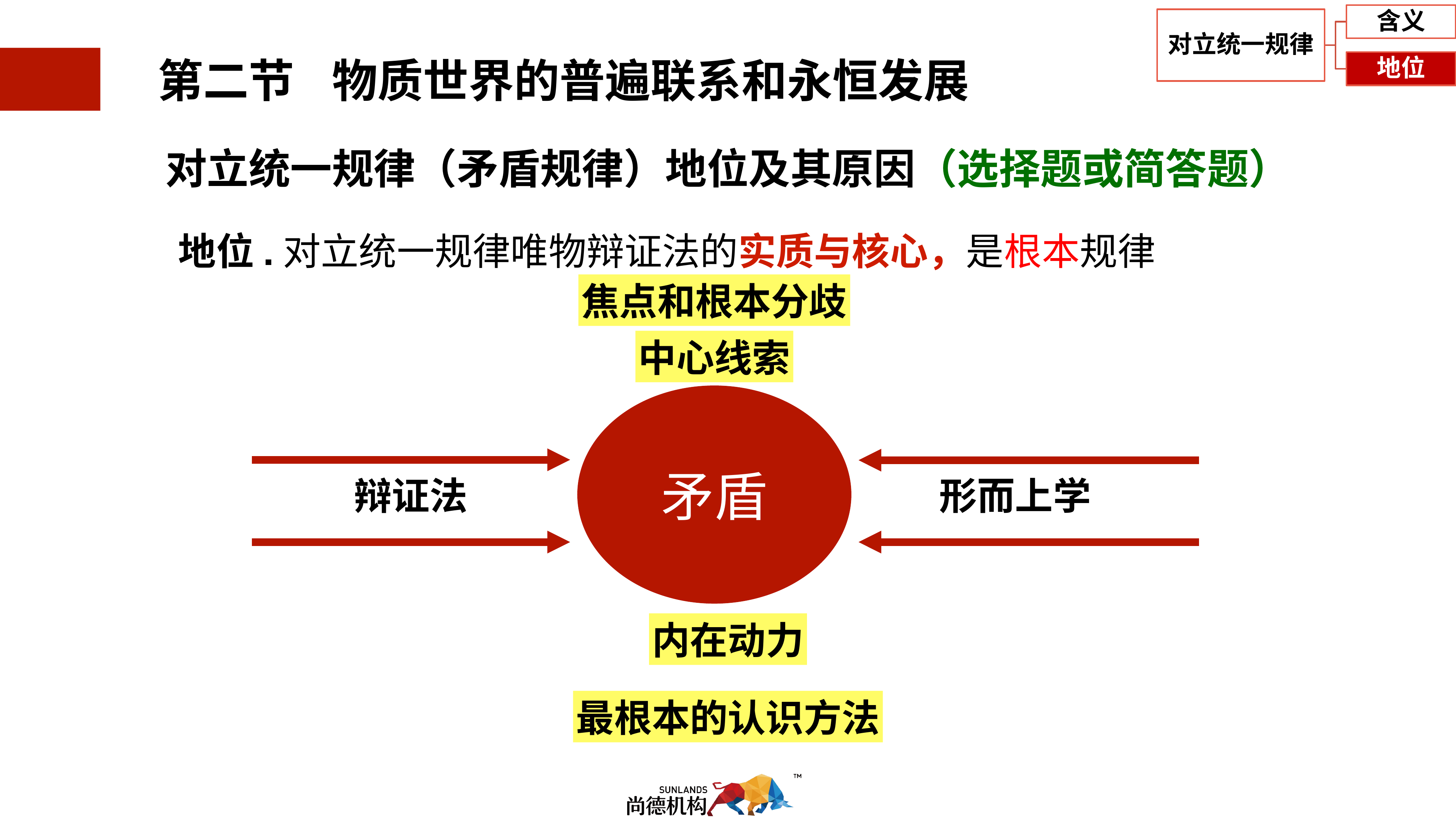

1.2.2.1对立统一规律
对立统一规律
含义
地位
对立统一规律（矛盾规律）地位及其原因（选择题或简答题）
地位.对立统一规律唯物辩证法的实质与核心，是根本规律
焦点和根本分歧
中心线索
矛盾

辩证法
形而上学

内在动力
最根本的认识方法